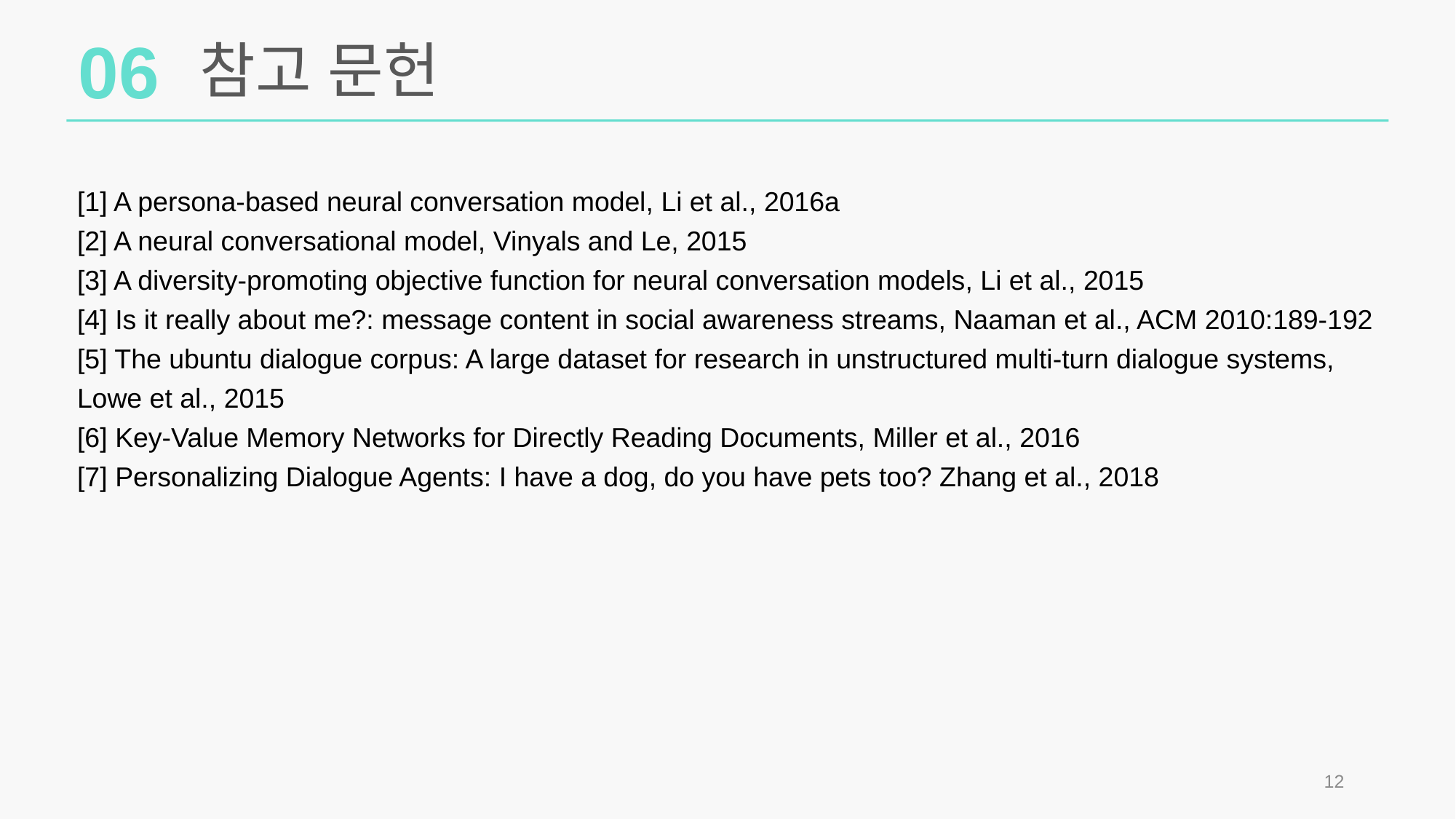

06
참고 문헌

[1] A persona-based neural conversation model, Li et al., 2016a
[2] A neural conversational model, Vinyals and Le, 2015
[3] A diversity-promoting objective function for neural conversation models, Li et al., 2015
[4] Is it really about me?: message content in social awareness streams, Naaman et al., ACM 2010:189-192
[5] The ubuntu dialogue corpus: A large dataset for research in unstructured multi-turn dialogue systems, Lowe et al., 2015
[6] Key-Value Memory Networks for Directly Reading Documents, Miller et al., 2016
[7] Personalizing Dialogue Agents: I have a dog, do you have pets too? Zhang et al., 2018
12